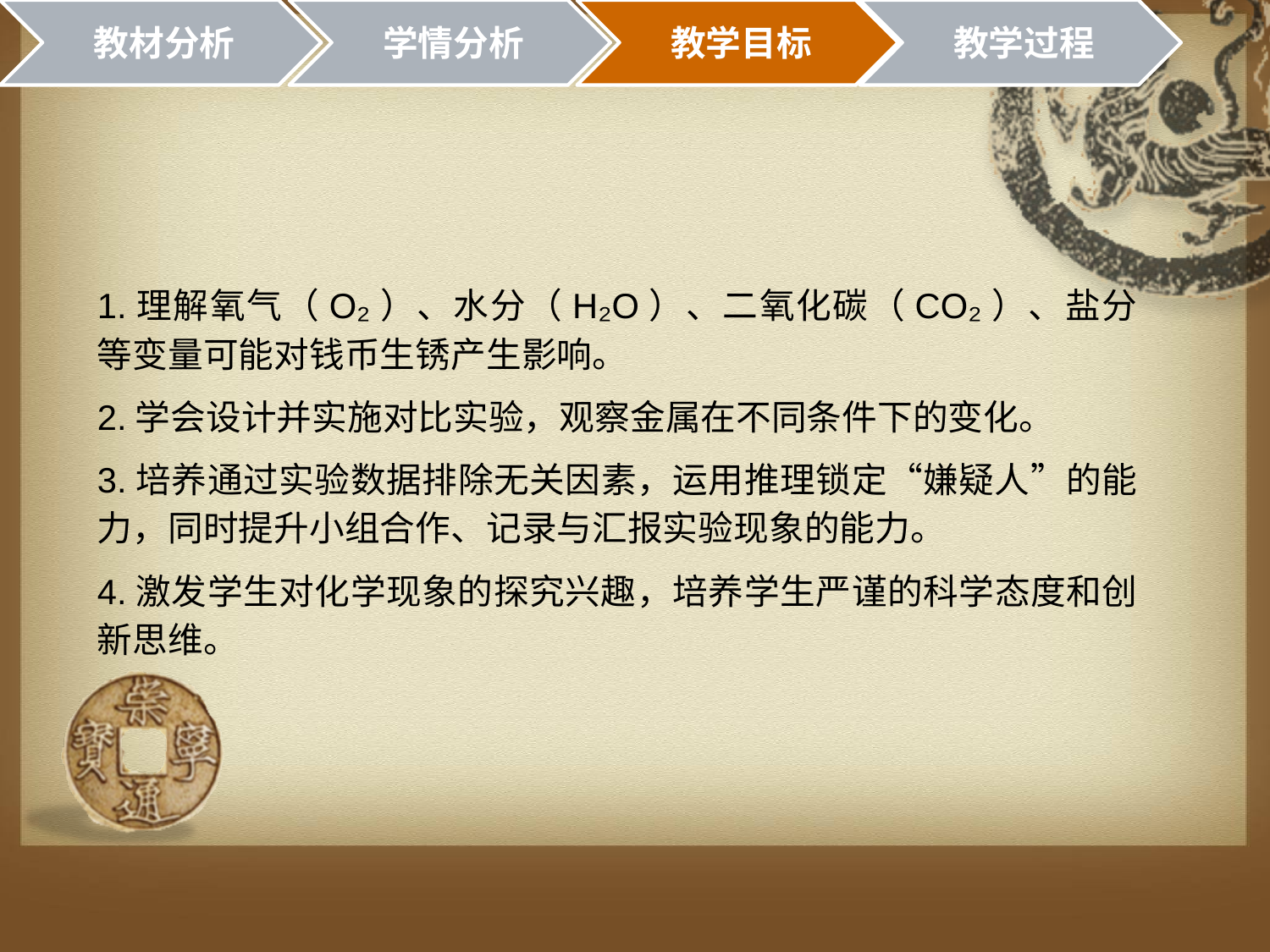

教材分析
学情分析
教学目标
教学过程

1.理解氧气（O₂）、水分（H₂O）、二氧化碳（CO₂）、盐分等变量可能对钱币生锈产生影响。
2.学会设计并实施对比实验，观察金属在不同条件下的变化。
3.培养通过实验数据排除无关因素，运用推理锁定“嫌疑人”的能力，同时提升小组合作、记录与汇报实验现象的能力。
4.激发学生对化学现象的探究兴趣，培养学生严谨的科学态度和创新思维。